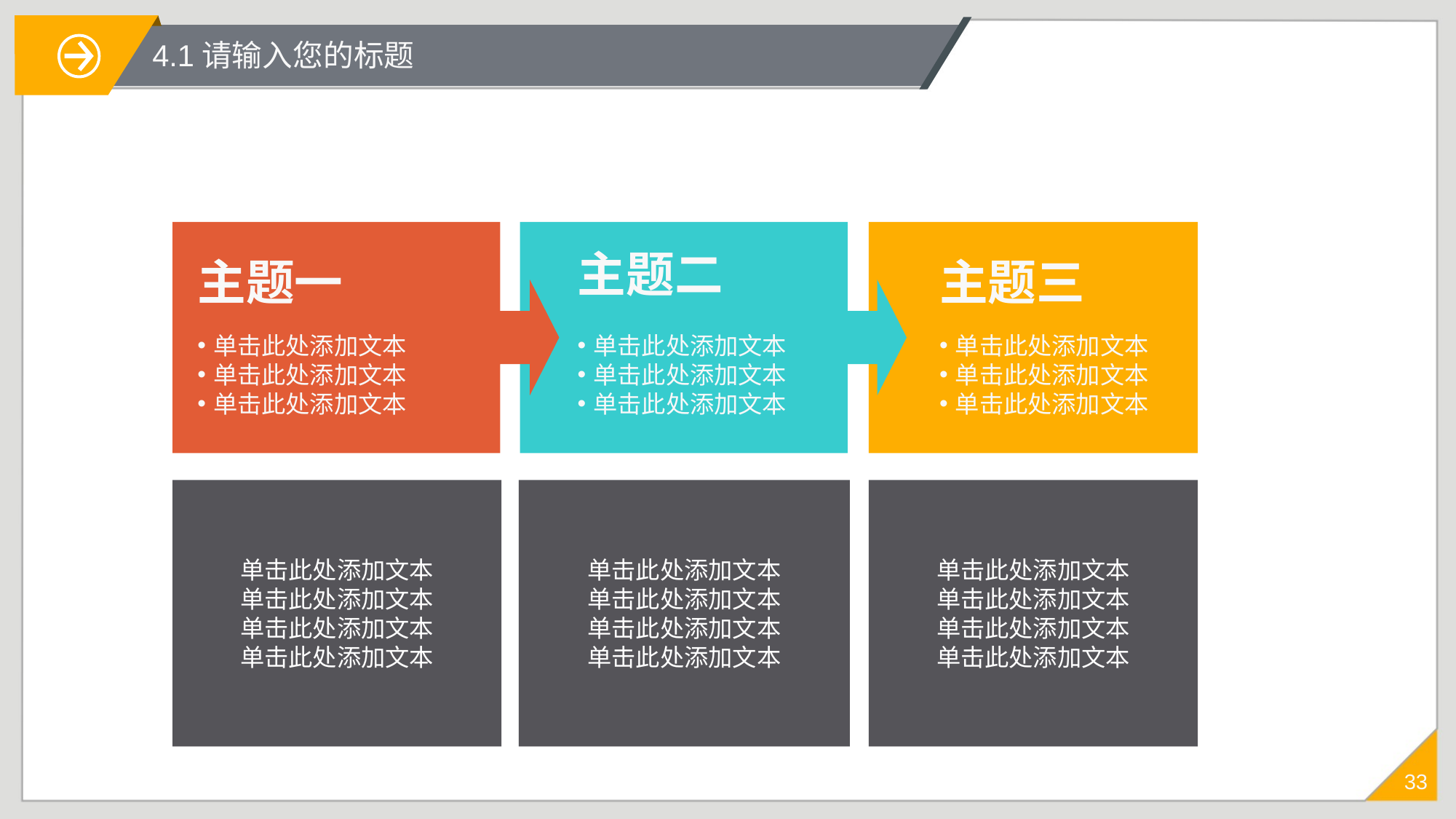

4.1请输入您的标题

主题二
单击此处添加文本
单击此处添加文本
单击此处添加文本
主题一
单击此处添加文本
单击此处添加文本
单击此处添加文本
主题三
单击此处添加文本
单击此处添加文本
单击此处添加文本
单击此处添加文本
单击此处添加文本
单击此处添加文本
单击此处添加文本
单击此处添加文本
单击此处添加文本
单击此处添加文本
单击此处添加文本
单击此处添加文本
单击此处添加文本
单击此处添加文本
单击此处添加文本